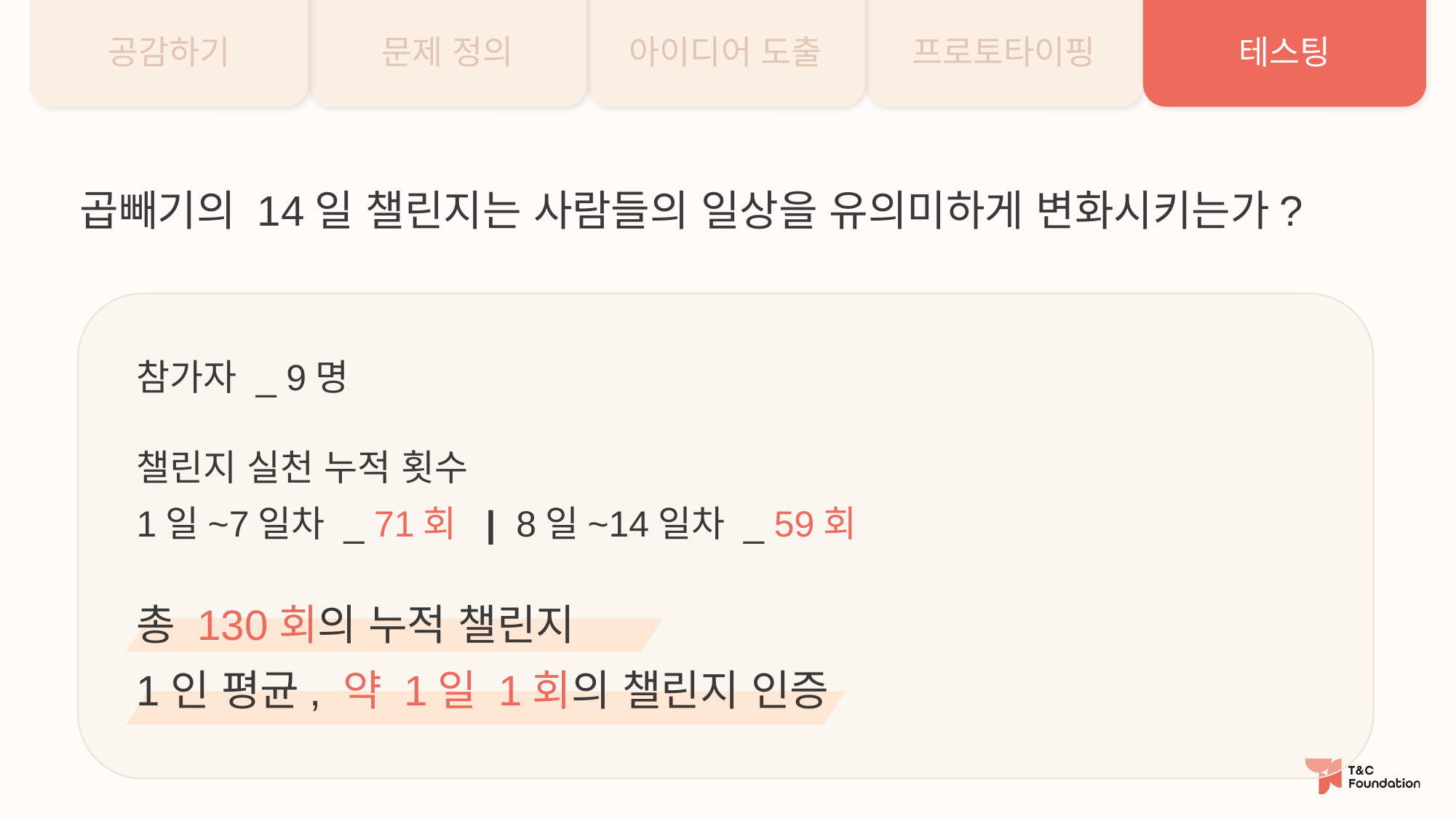

공감하기
문제 정의
아이디어 도출
프로토타이핑
테스팅
곱빼기의 14일 챌린지는 사람들의 일상을 유의미하게 변화시키는가?

참가자 _ 9명

챌린지 실천 누적 횟수
1일~7일차 _ 71회  |  8일~14일차 _ 59회

총 130회의 누적 챌린지
1인 평균, 약 1일 1회의 챌린지 인증